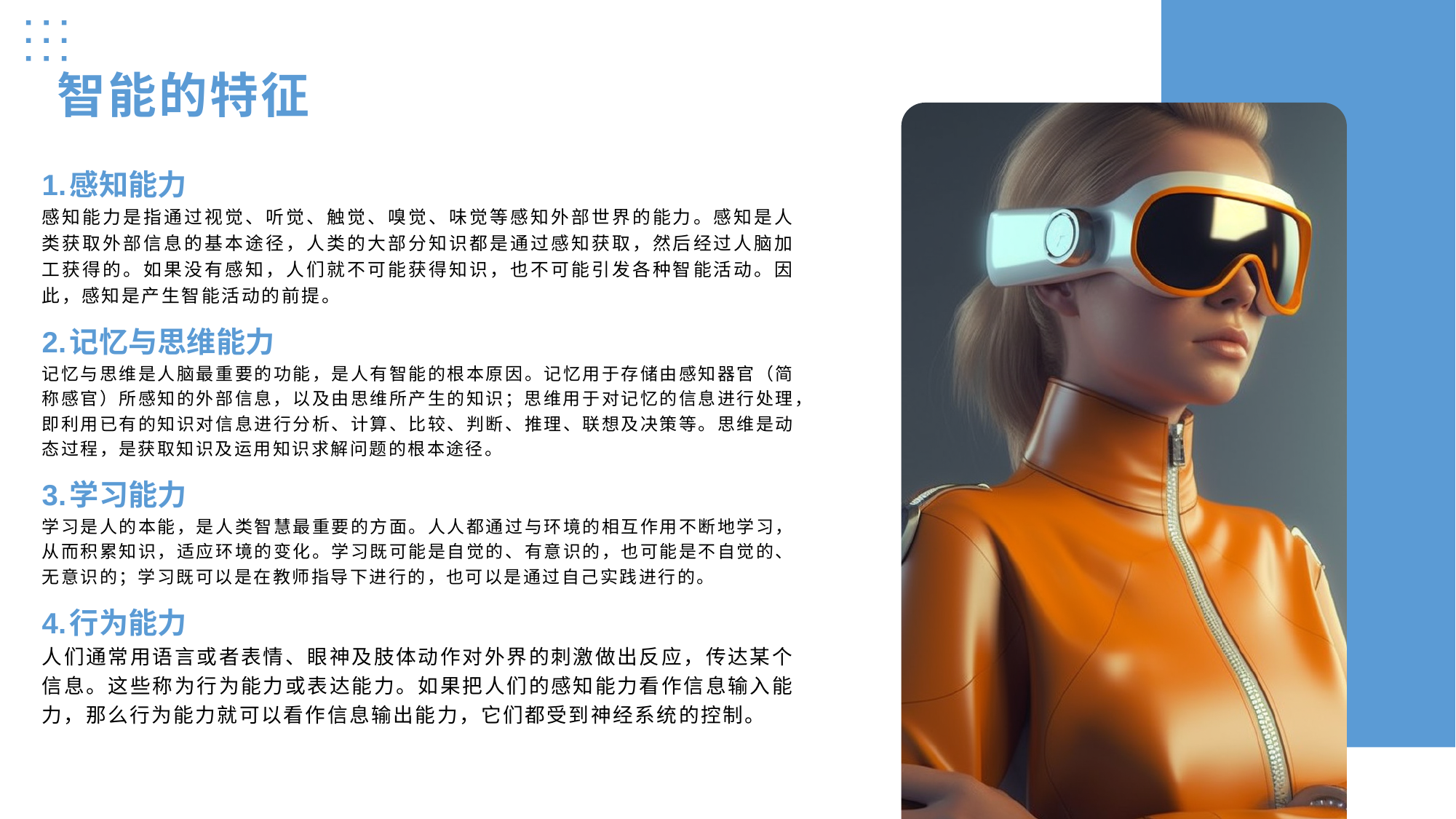

智能的特征

1.感知能力
感知能力是指通过视觉、听觉、触觉、嗅觉、味觉等感知外部世界的能力。感知是人类获取外部信息的基本途径，人类的大部分知识都是通过感知获取，然后经过人脑加工获得的。如果没有感知，人们就不可能获得知识，也不可能引发各种智能活动。因此，感知是产生智能活动的前提。
2.记忆与思维能力
记忆与思维是人脑最重要的功能，是人有智能的根本原因。记忆用于存储由感知器官（简称感官）所感知的外部信息，以及由思维所产生的知识；思维用于对记忆的信息进行处理，即利用已有的知识对信息进行分析、计算、比较、判断、推理、联想及决策等。思维是动态过程，是获取知识及运用知识求解问题的根本途径。
3.学习能力
学习是人的本能，是人类智慧最重要的方面。人人都通过与环境的相互作用不断地学习，从而积累知识，适应环境的变化。学习既可能是自觉的、有意识的，也可能是不自觉的、无意识的；学习既可以是在教师指导下进行的，也可以是通过自己实践进行的。
4.行为能力
人们通常用语言或者表情、眼神及肢体动作对外界的刺激做出反应，传达某个信息。这些称为行为能力或表达能力。如果把人们的感知能力看作信息输入能力，那么行为能力就可以看作信息输出能力，它们都受到神经系统的控制。